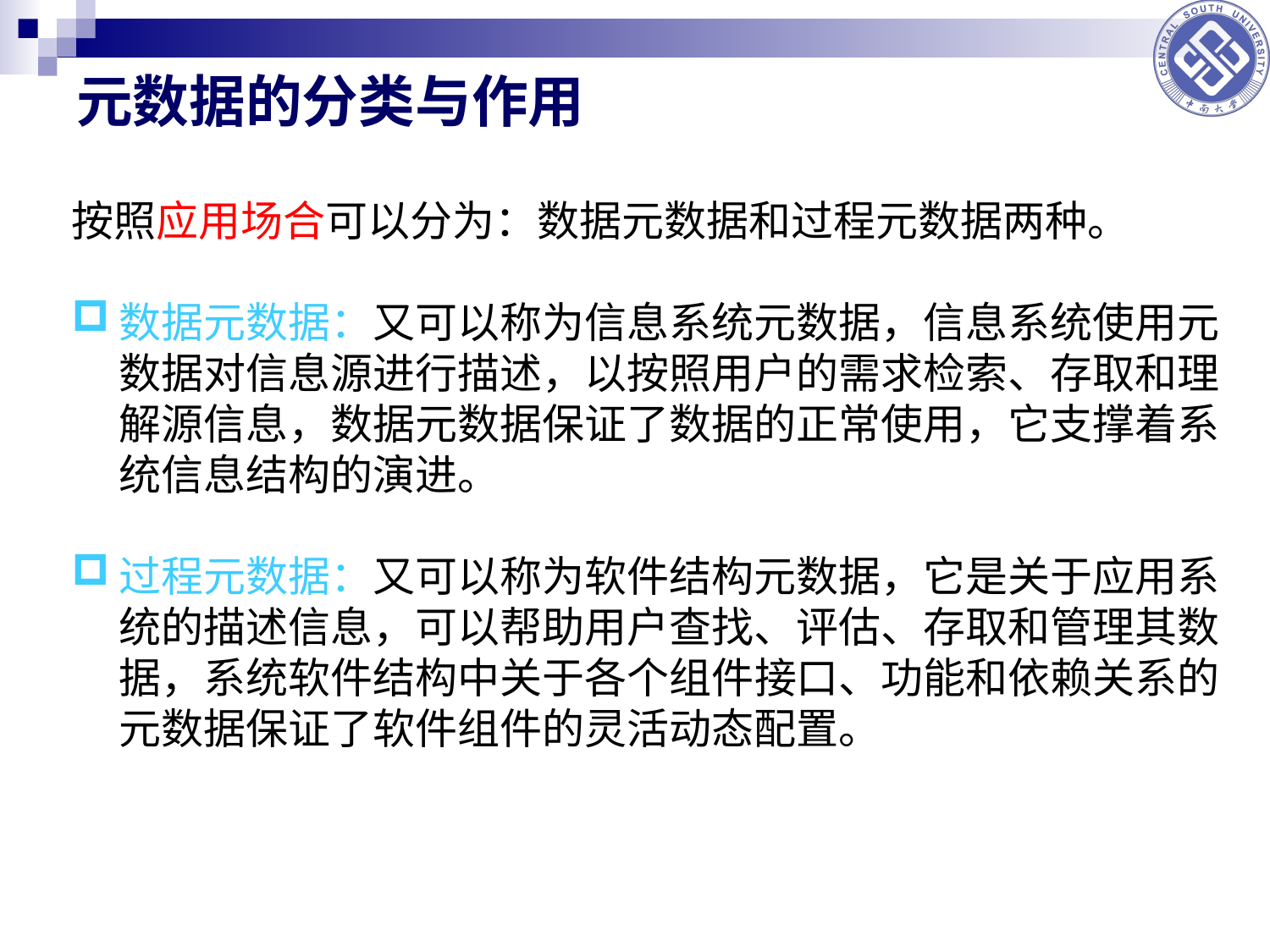

# 元数据的分类与作用
按照应用场合可以分为：数据元数据和过程元数据两种。

数据元数据：又可以称为信息系统元数据，信息系统使用元数据对信息源进行描述，以按照用户的需求检索、存取和理解源信息，数据元数据保证了数据的正常使用，它支撑着系统信息结构的演进。

过程元数据：又可以称为软件结构元数据，它是关于应用系统的描述信息，可以帮助用户查找、评估、存取和管理其数据，系统软件结构中关于各个组件接口、功能和依赖关系的元数据保证了软件组件的灵活动态配置。